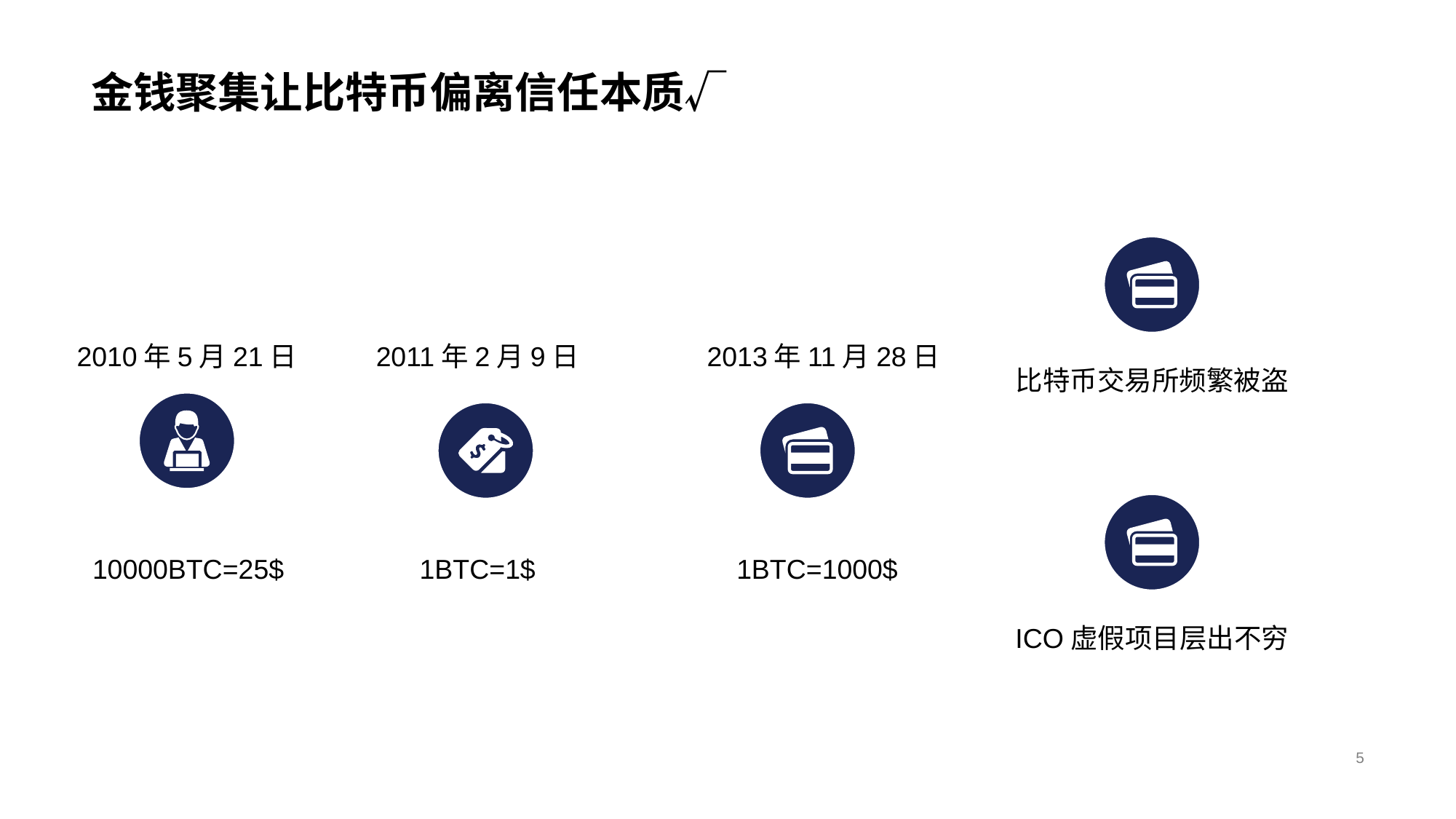

# 金钱聚集让比特币偏离信任本质√

2010年5月21日
2011年2月9日
2013年11月28日
比特币交易所频繁被盗

10000BTC=25$
1BTC=1$
1BTC=1000$
ICO虚假项目层出不穷
5